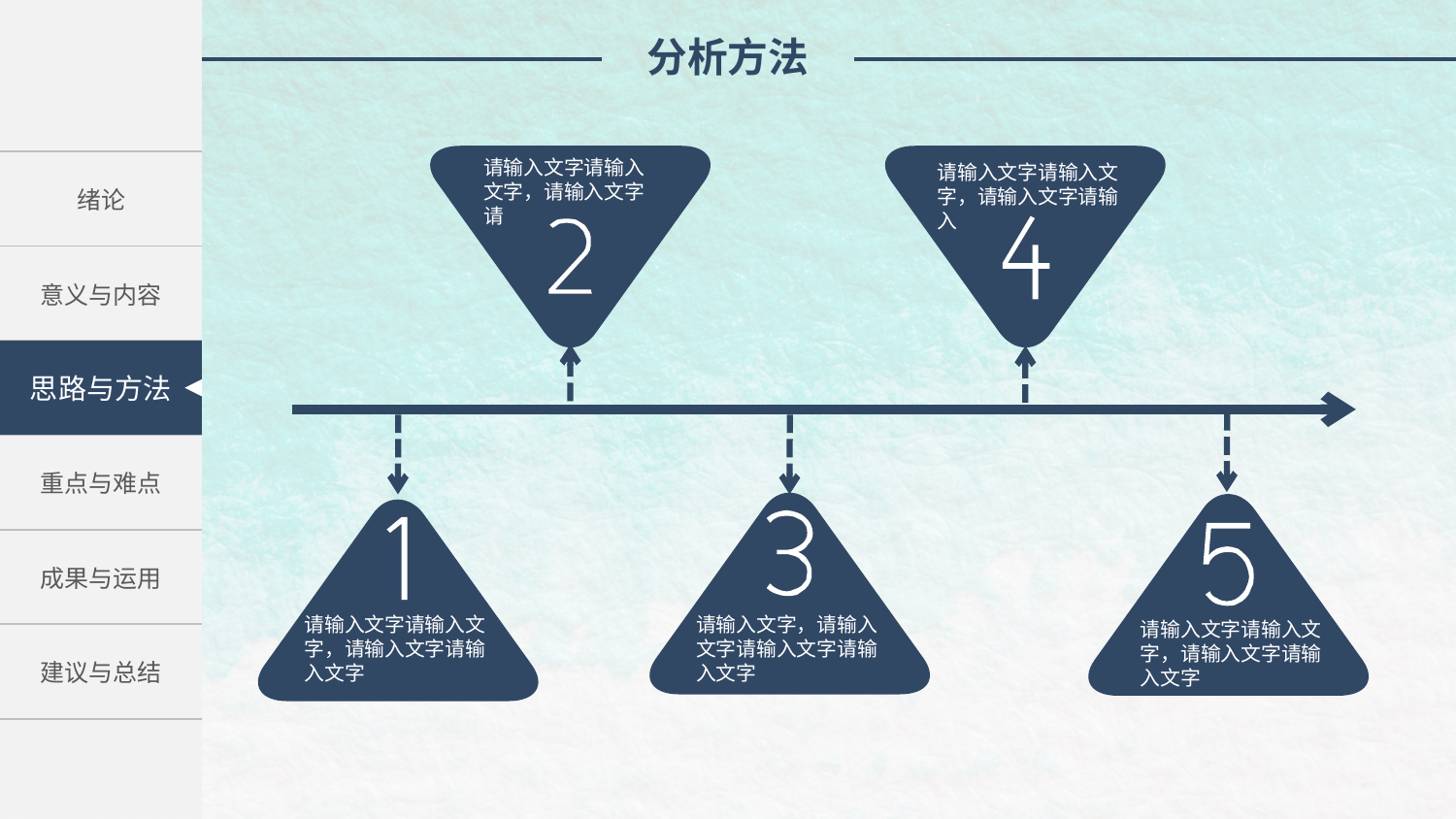

分析方法

请输入文字请输入文字，请输入文字请

请输入文字请输入文字，请输入文字请输入

| 绪论 |
| --- |
| 意义与内容 |
| 关键技术与难点 |
| 重点与难点 |
| 成果与运用 |
| 建议与总结 |
思路与方法

请输入文字，请输入文字请输入文字请输入文字

请输入文字请输入文字，请输入文字请输入文字

请输入文字请输入文字，请输入文字请输入文字